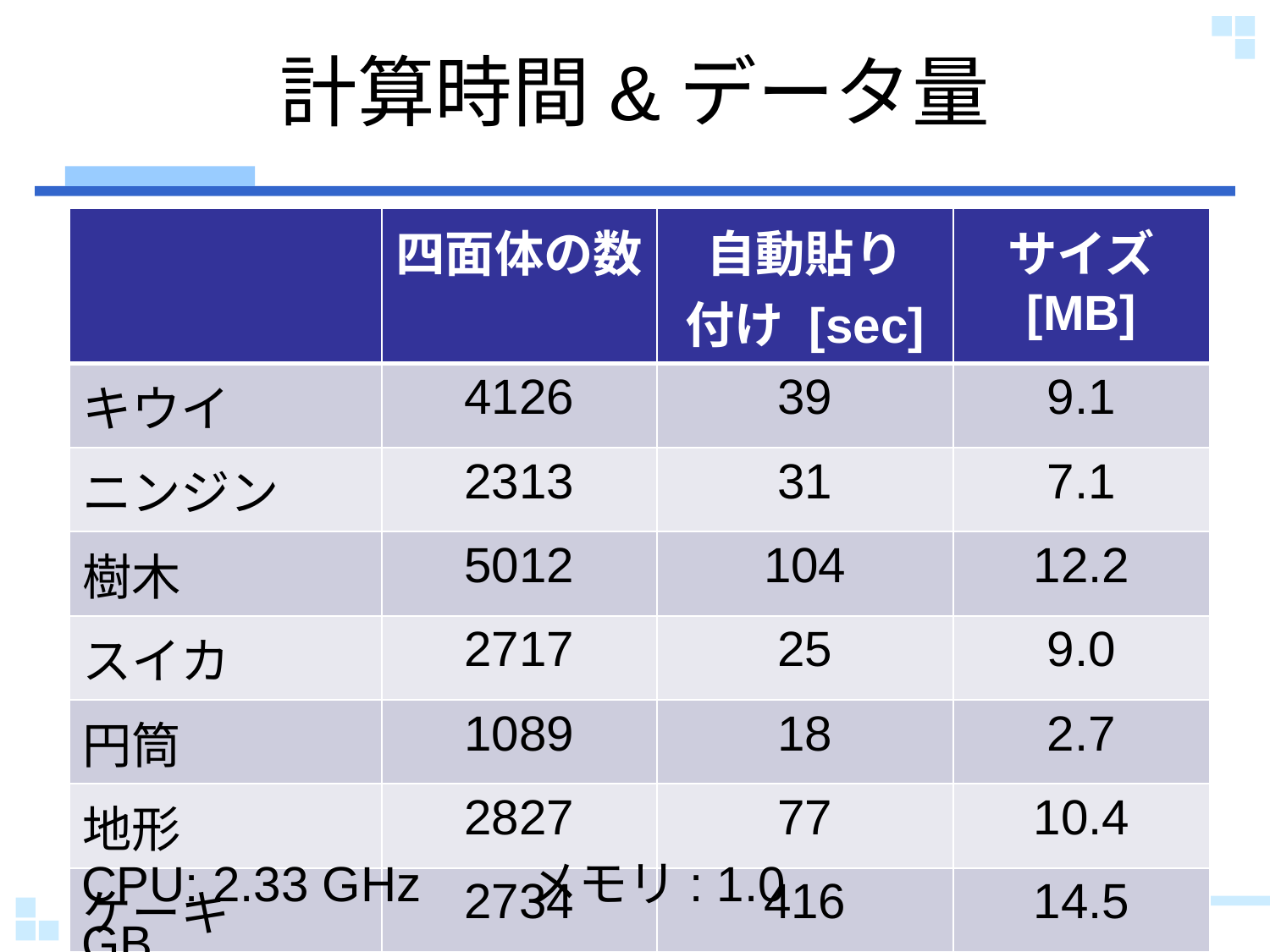

# 計算時間&データ量
|  | 四面体の数 | 自動貼り 付け [sec] | サイズ [MB] |
| --- | --- | --- | --- |
| キウイ | 4126 | 39 | 9.1 |
| ニンジン | 2313 | 31 | 7.1 |
| 樹木 | 5012 | 104 | 12.2 |
| スイカ | 2717 | 25 | 9.0 |
| 円筒 | 1089 | 18 | 2.7 |
| 地形 | 2827 | 77 | 10.4 |
| ケーキ | 2734 | 416 | 14.5 |
CPU: 2.33 GHz       メモリ: 1.0 GB